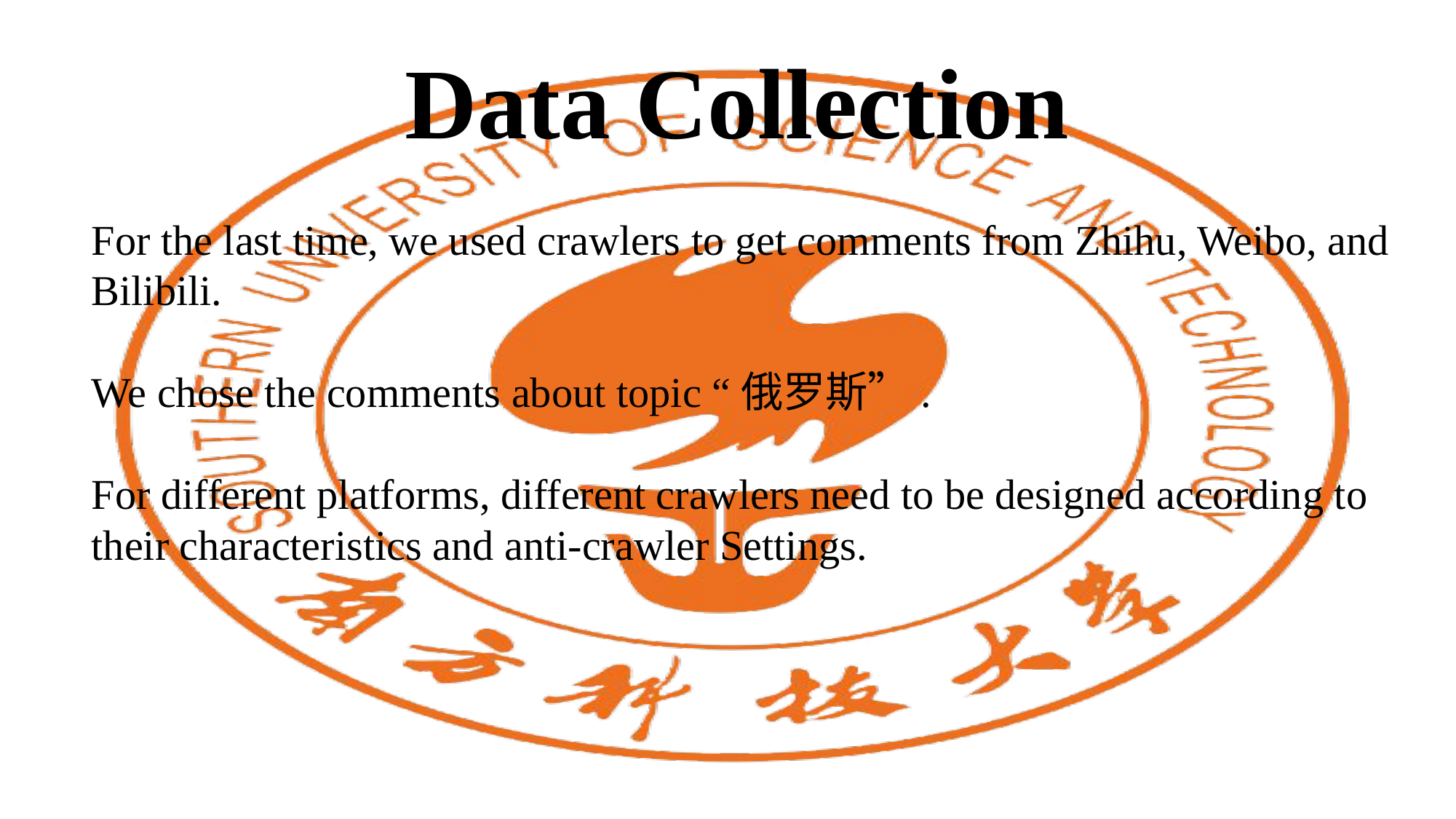

Data Collection
For the last time, we used crawlers to get comments from Zhihu, Weibo, and Bilibili.

We chose the comments about topic “俄罗斯”.

For different platforms, different crawlers need to be designed according to their characteristics and anti-crawler Settings.